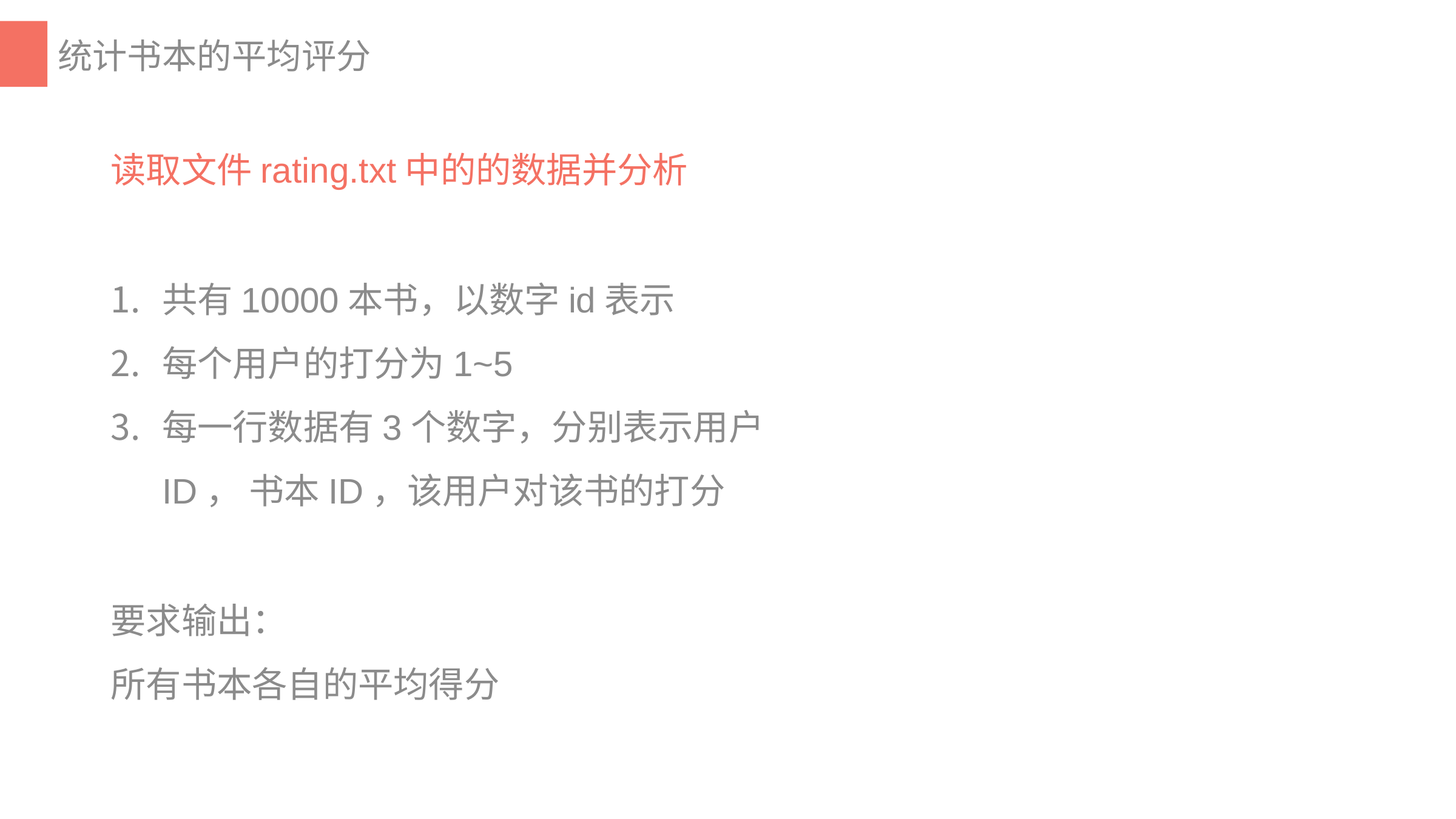

# 统计书本的平均评分
读取文件rating.txt中的的数据并分析

共有10000本书，以数字id表示
每个用户的打分为1~5
每一行数据有3个数字，分别表示用户ID， 书本ID，该用户对该书的打分

要求输出：
所有书本各自的平均得分